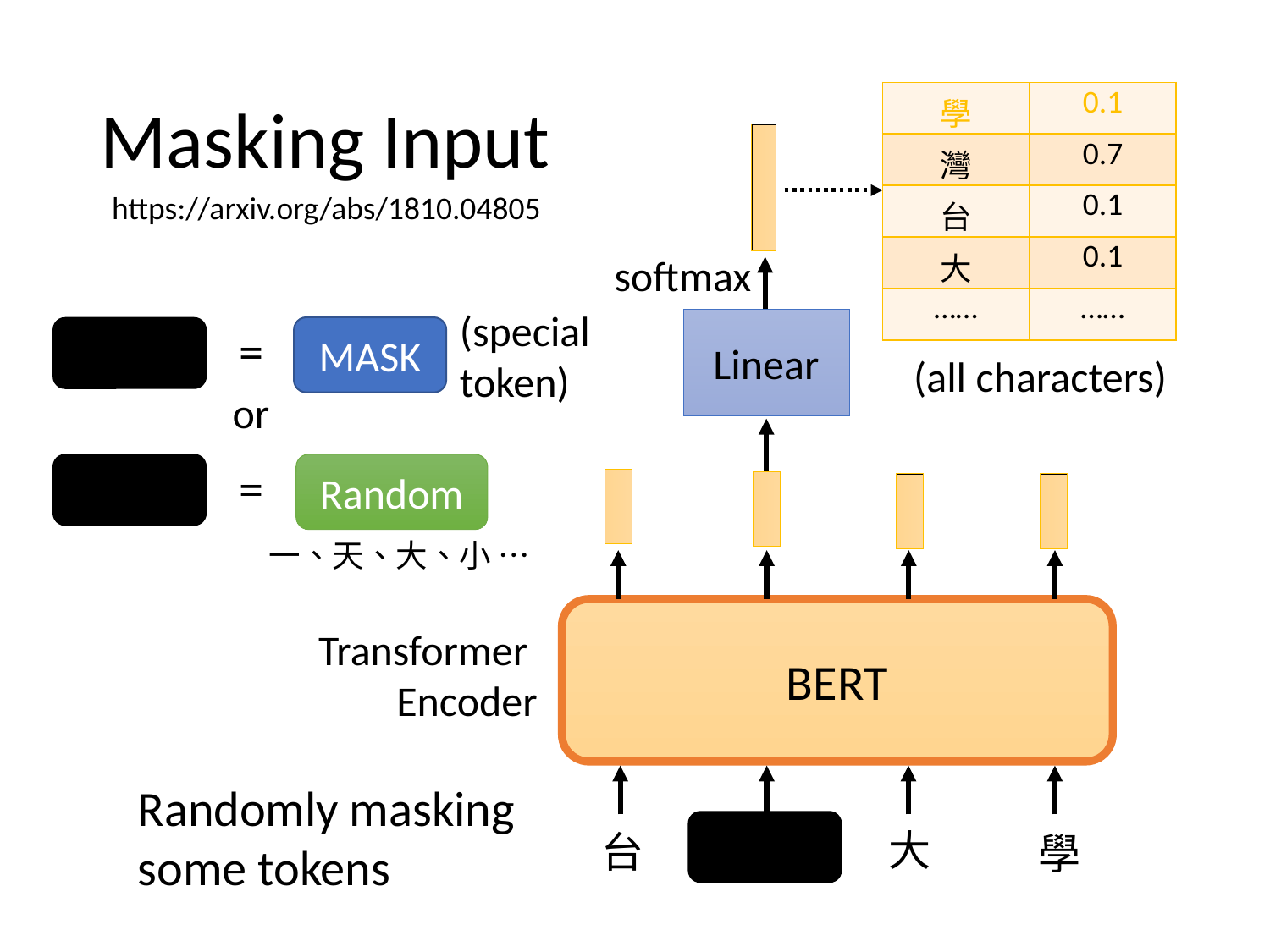

# Masking Input
| 學 | 0.1 |
| --- | --- |
| 灣 | 0.7 |
| 台 | 0.1 |
| 大 | 0.1 |
| …… | …… |

https://arxiv.org/abs/1810.04805
softmax
(special token)
Linear
=
MASK

(all characters)
or
=
Random

一、天、大、小 …
BERT
Transformer
Encoder
Randomly masking some tokens

大
台
灣
學